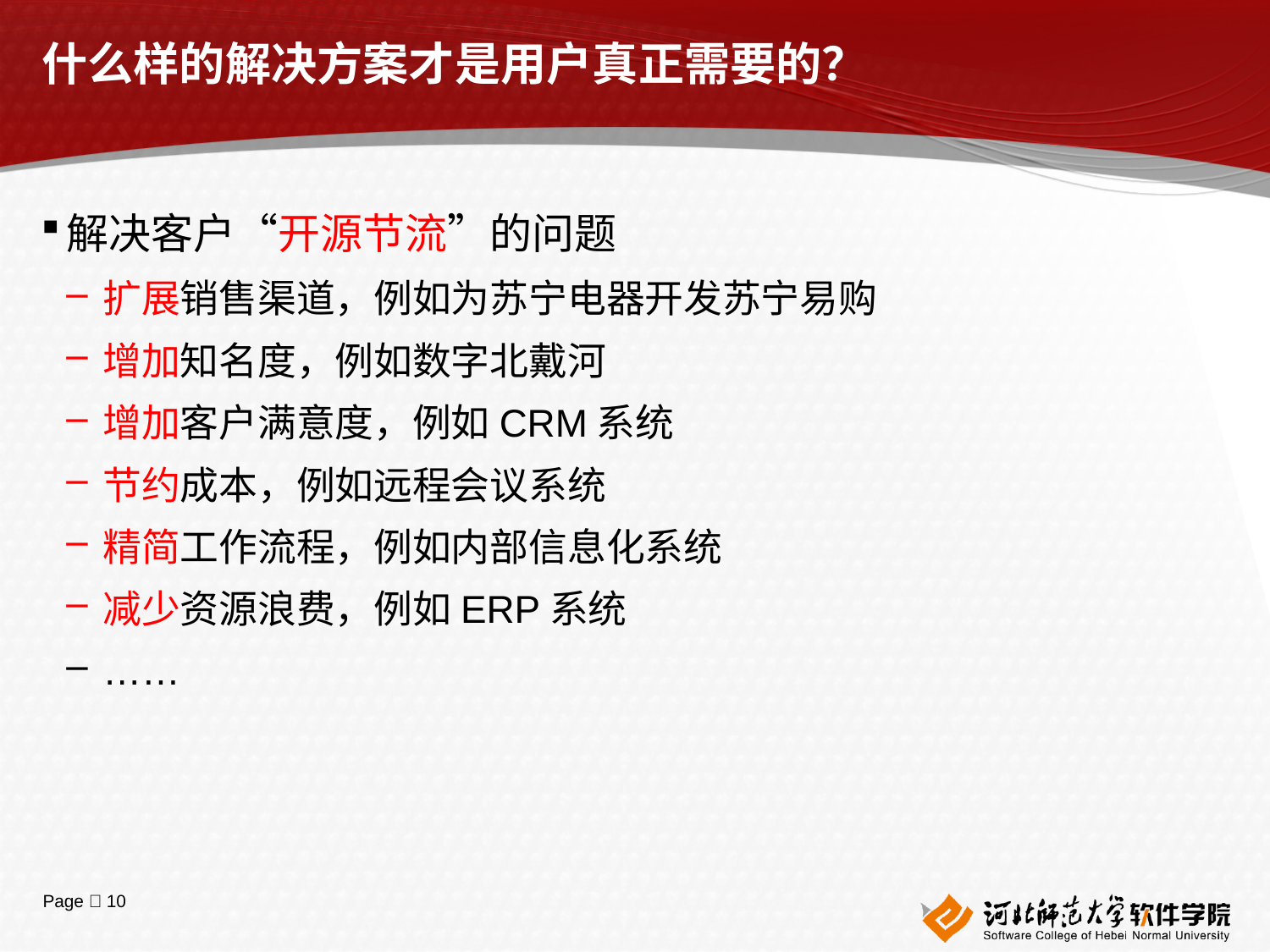

# 什么样的解决方案才是用户真正需要的？
解决客户“开源节流”的问题
扩展销售渠道，例如为苏宁电器开发苏宁易购
增加知名度，例如数字北戴河
增加客户满意度，例如CRM系统
节约成本，例如远程会议系统
精简工作流程，例如内部信息化系统
减少资源浪费，例如ERP系统
……